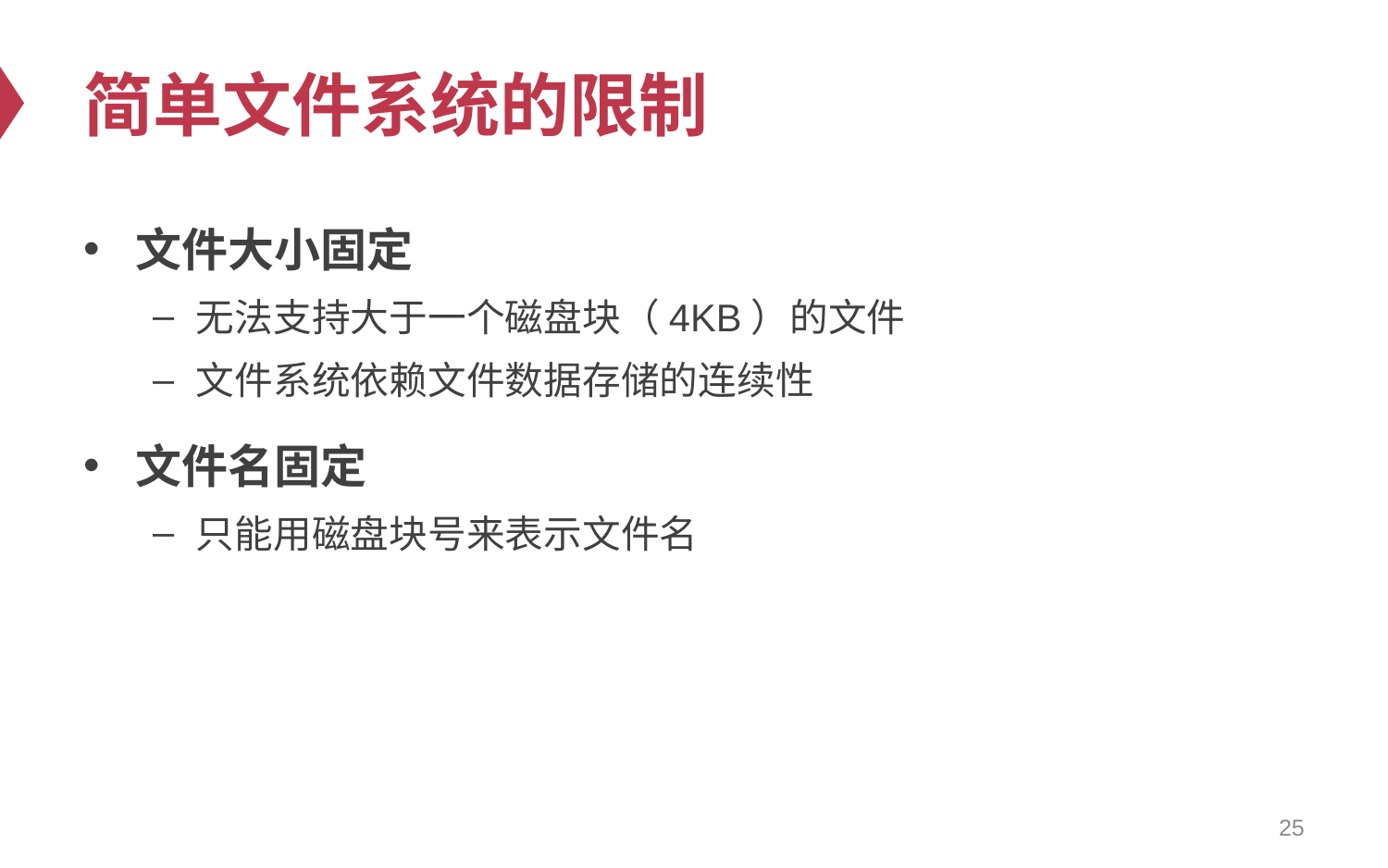

# 简单文件系统的限制
文件大小固定
无法支持大于一个磁盘块（4KB）的文件
文件系统依赖文件数据存储的连续性
文件名固定
只能用磁盘块号来表示文件名
25